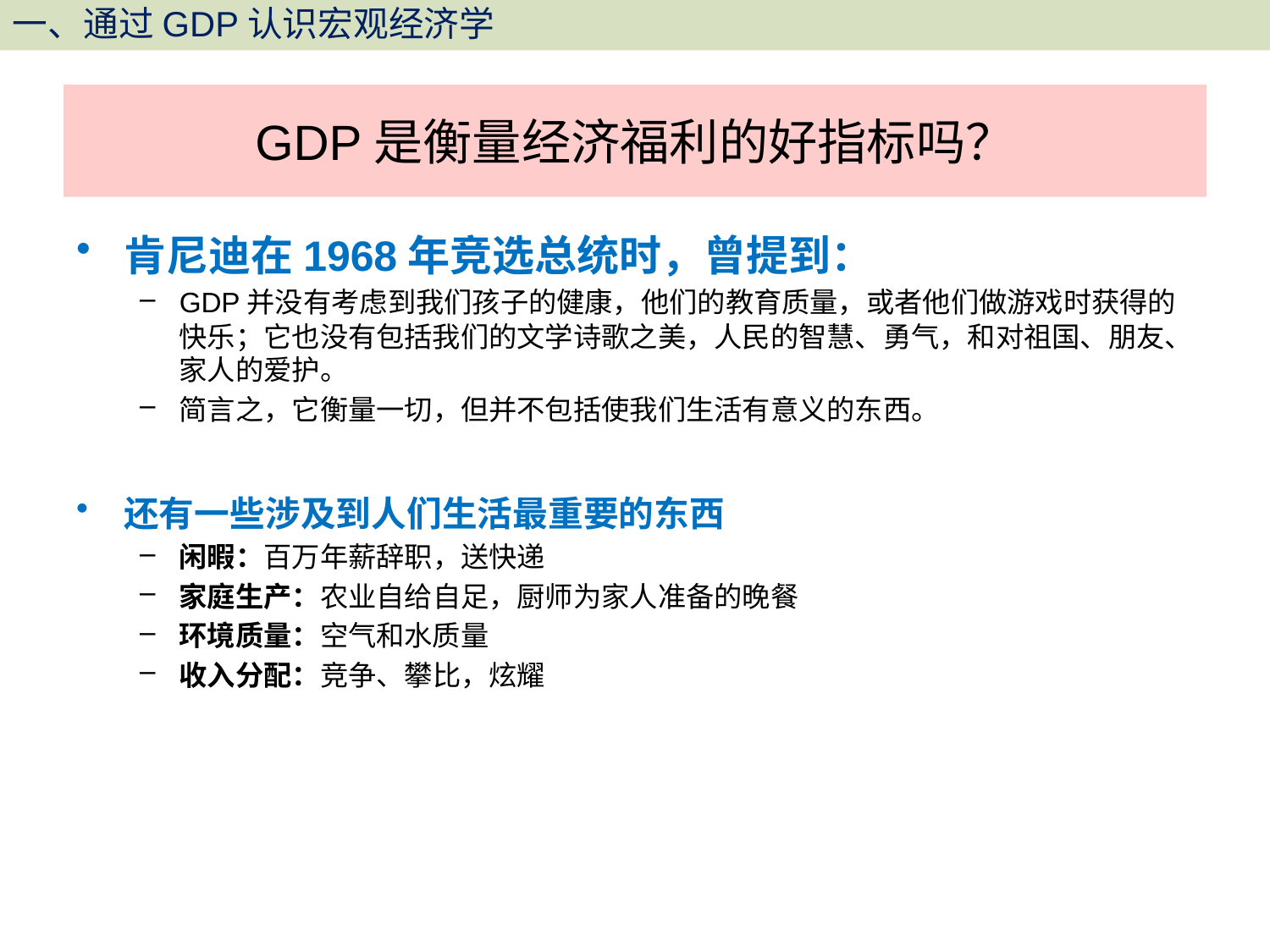

# GDP是衡量经济福利的好指标吗？
肯尼迪在1968年竞选总统时，曾提到：
GDP并没有考虑到我们孩子的健康，他们的教育质量，或者他们做游戏时获得的快乐；它也没有包括我们的文学诗歌之美，人民的智慧、勇气，和对祖国、朋友、家人的爱护。
简言之，它衡量一切，但并不包括使我们生活有意义的东西。

还有一些涉及到人们生活最重要的东西
闲暇：百万年薪辞职，送快递
家庭生产：农业自给自足，厨师为家人准备的晚餐
环境质量：空气和水质量
收入分配：竞争、攀比，炫耀